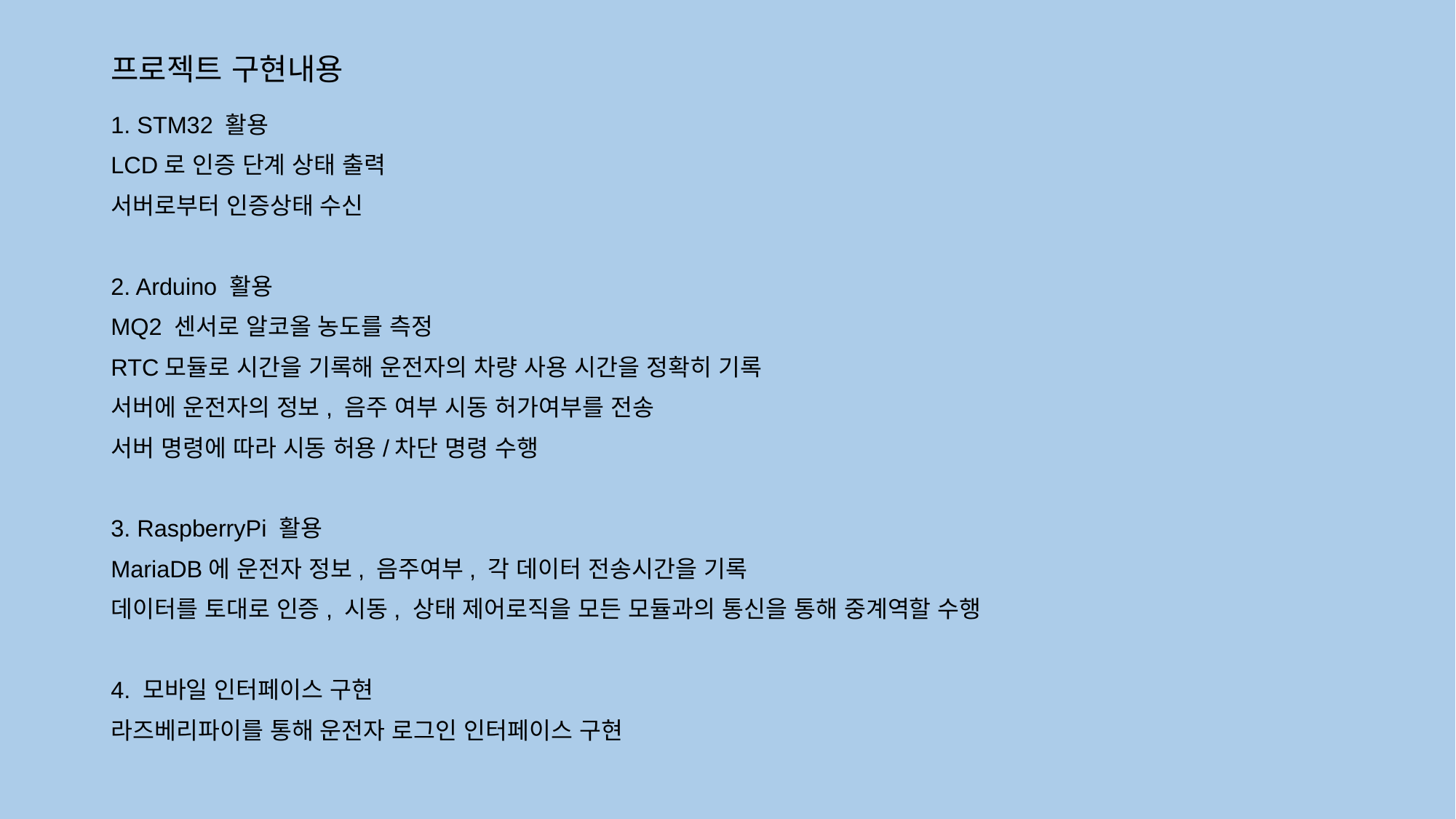

# 프로젝트 구현내용
1. STM32 활용
LCD로 인증 단계 상태 출력
서버로부터 인증상태 수신

2. Arduino 활용
MQ2 센서로 알코올 농도를 측정
RTC모듈로 시간을 기록해 운전자의 차량 사용 시간을 정확히 기록
서버에 운전자의 정보, 음주 여부 시동 허가여부를 전송
서버 명령에 따라 시동 허용/차단 명령 수행

3. RaspberryPi 활용
MariaDB에 운전자 정보, 음주여부, 각 데이터 전송시간을 기록
데이터를 토대로 인증, 시동, 상태 제어로직을 모든 모듈과의 통신을 통해 중계역할 수행

4. 모바일 인터페이스 구현
라즈베리파이를 통해 운전자 로그인 인터페이스 구현